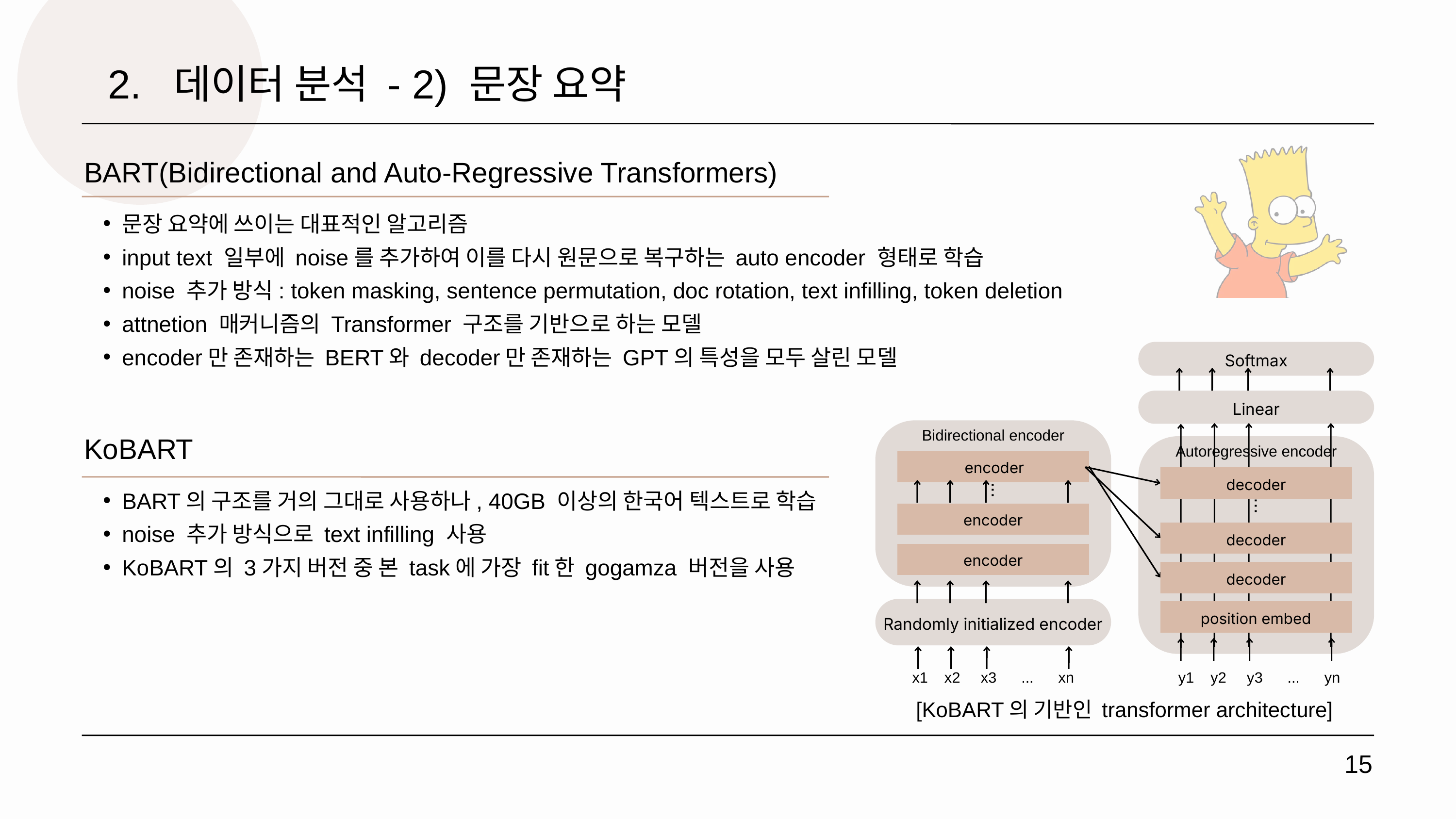

2.  데이터 분석 - 2) 문장 요약

BART(Bidirectional and Auto-Regressive Transformers)

문장 요약에 쓰이는 대표적인 알고리즘
input text 일부에 noise를 추가하여 이를 다시 원문으로 복구하는 auto encoder 형태로 학습
noise 추가 방식: token masking, sentence permutation, doc rotation, text infilling, token deletion
attnetion 매커니즘의 Transformer 구조를 기반으로 하는 모델
encoder만 존재하는 BERT와 decoder만 존재하는 GPT의 특성을 모두 살린 모델

Softmax

Linear

KoBART

BART의 구조를 거의 그대로 사용하나, 40GB 이상의 한국어 텍스트로 학습
noise 추가 방식으로 text infilling 사용
KoBART의 3가지 버전 중 본 task에 가장 fit한 gogamza 버전을 사용

Bidirectional encoder

Autoregressive encoder

encoder

decoder

...

...

encoder

decoder

encoder

decoder

Randomly initialized encoder

position embed

x1    x2     x3      ...      xn
y1    y2     y3      ...      yn
[KoBART의 기반인 transformer architecture]

15